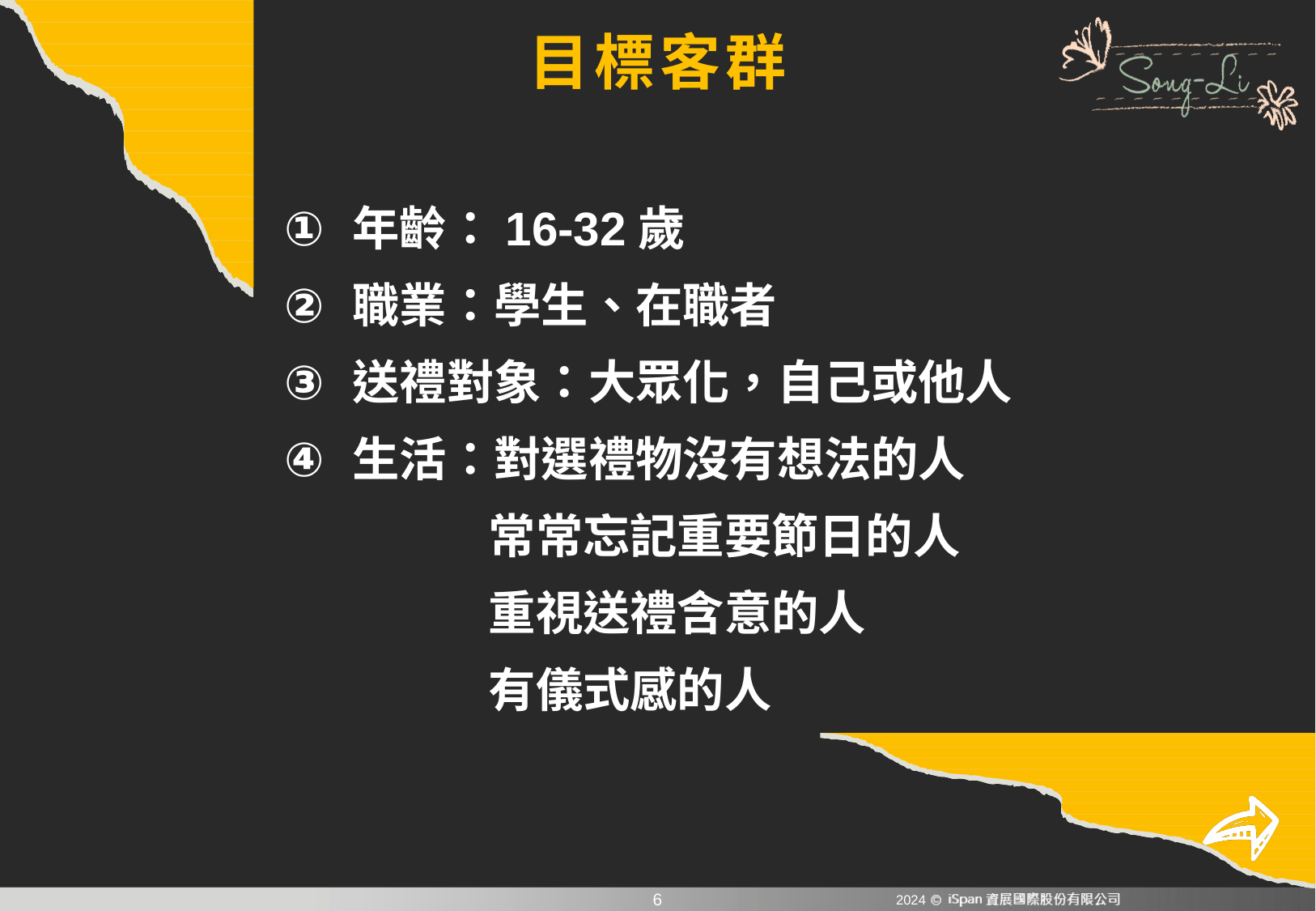

# 目標客群

年齡：16-32歲
職業：學生、在職者
送禮對象：大眾化，自己或他人
生活：對選禮物沒有想法的人
                  常常忘記重要節日的人
                  重視送禮含意的人
                  有儀式感的人

2024